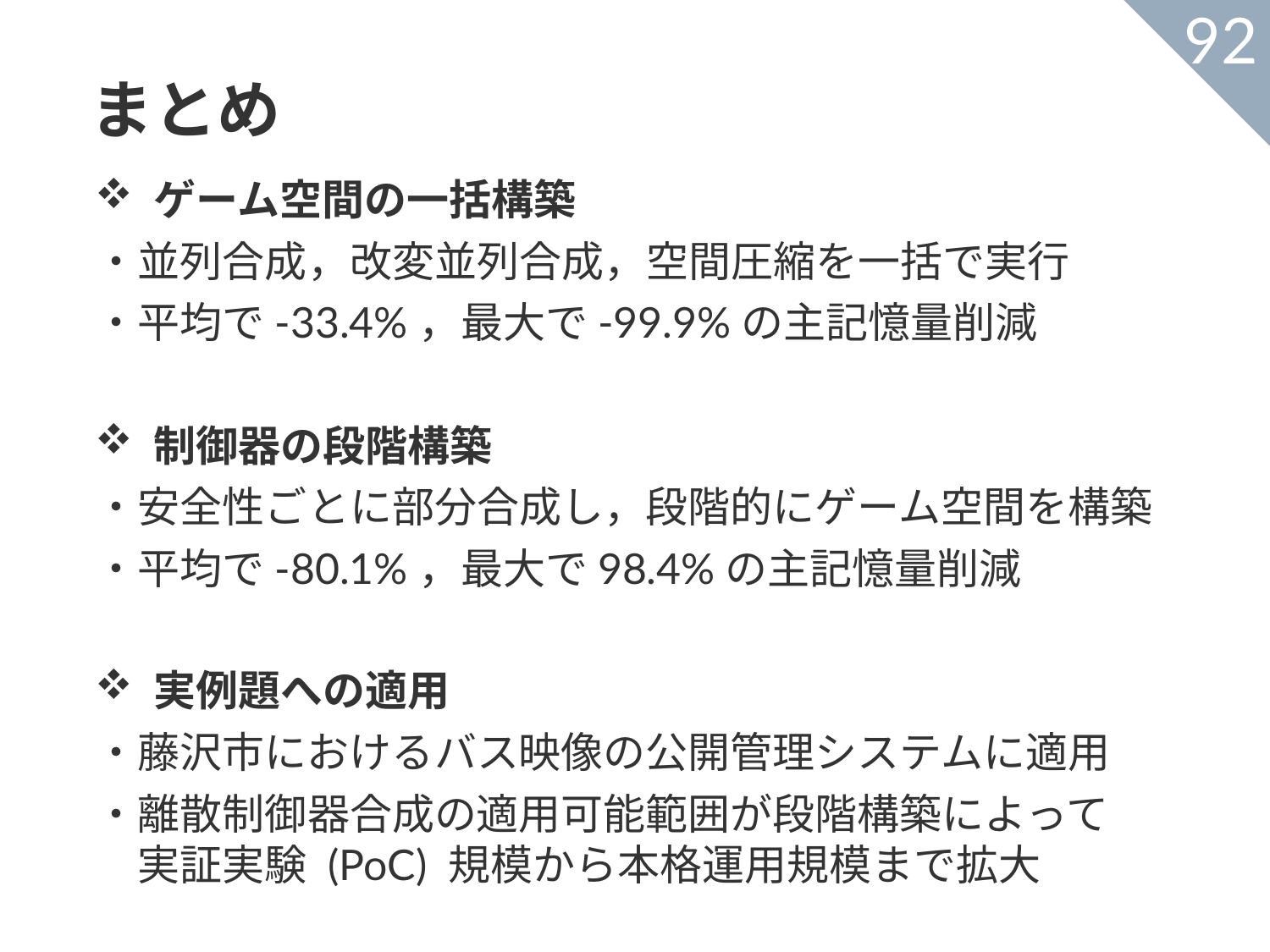

まとめ
92

ゲーム空間の一括構築
・並列合成，改変並列合成，空間圧縮を一括で実行
・平均で-33.4%，最大で-99.9%の主記憶量削減

制御器の段階構築
・安全性ごとに部分合成し，段階的にゲーム空間を構築
・平均で-80.1%，最大で98.4%の主記憶量削減

実例題への適用
・藤沢市におけるバス映像の公開管理システムに適用
・離散制御器合成の適用可能範囲が段階構築によって
　実証実験 (PoC) 規模から本格運用規模まで拡大